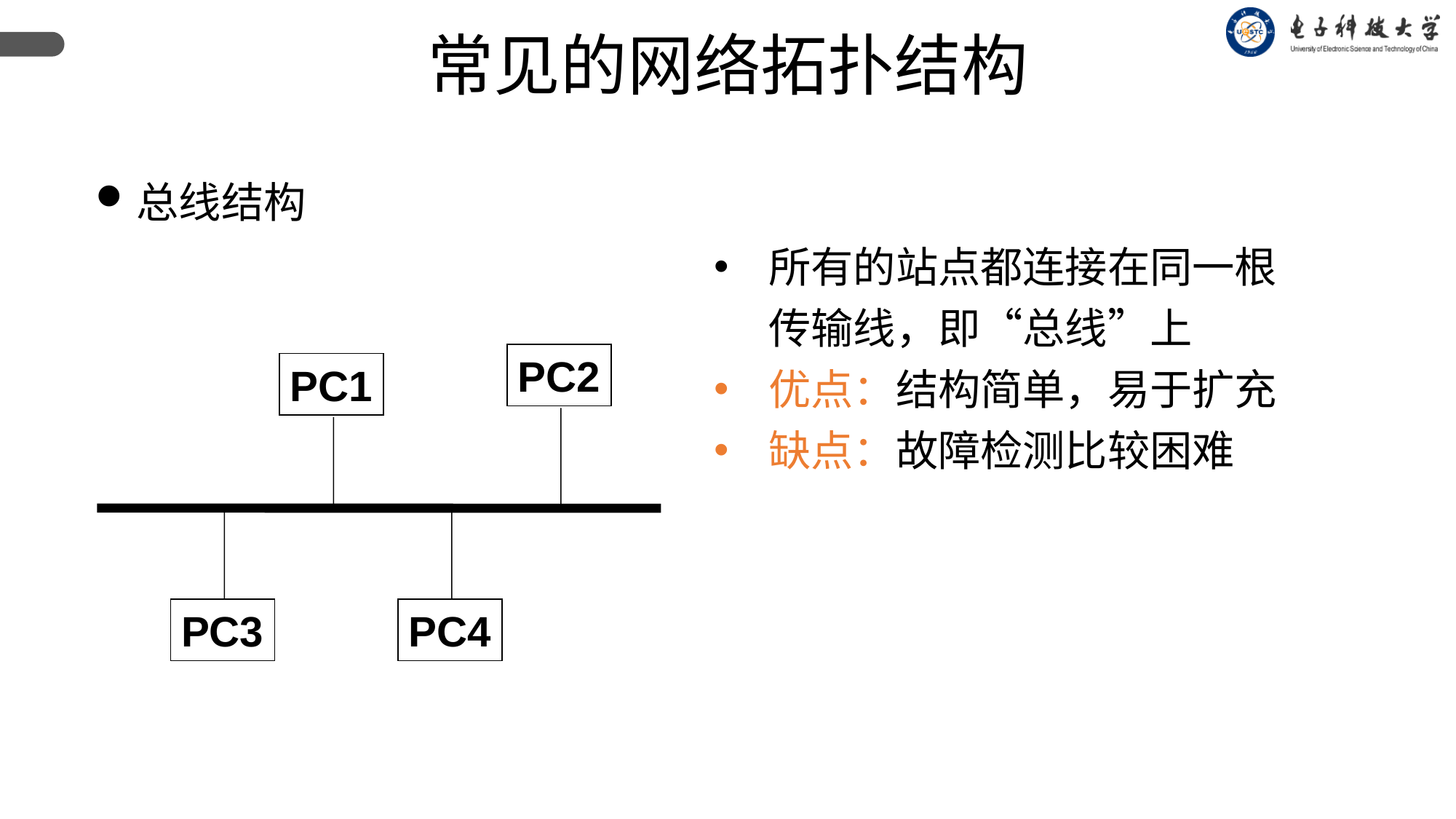

常见的网络拓扑结构
总线结构
所有的站点都连接在同一根传输线，即“总线”上
优点：结构简单，易于扩充
缺点：故障检测比较困难
PC2
PC1

PC3
PC4
69